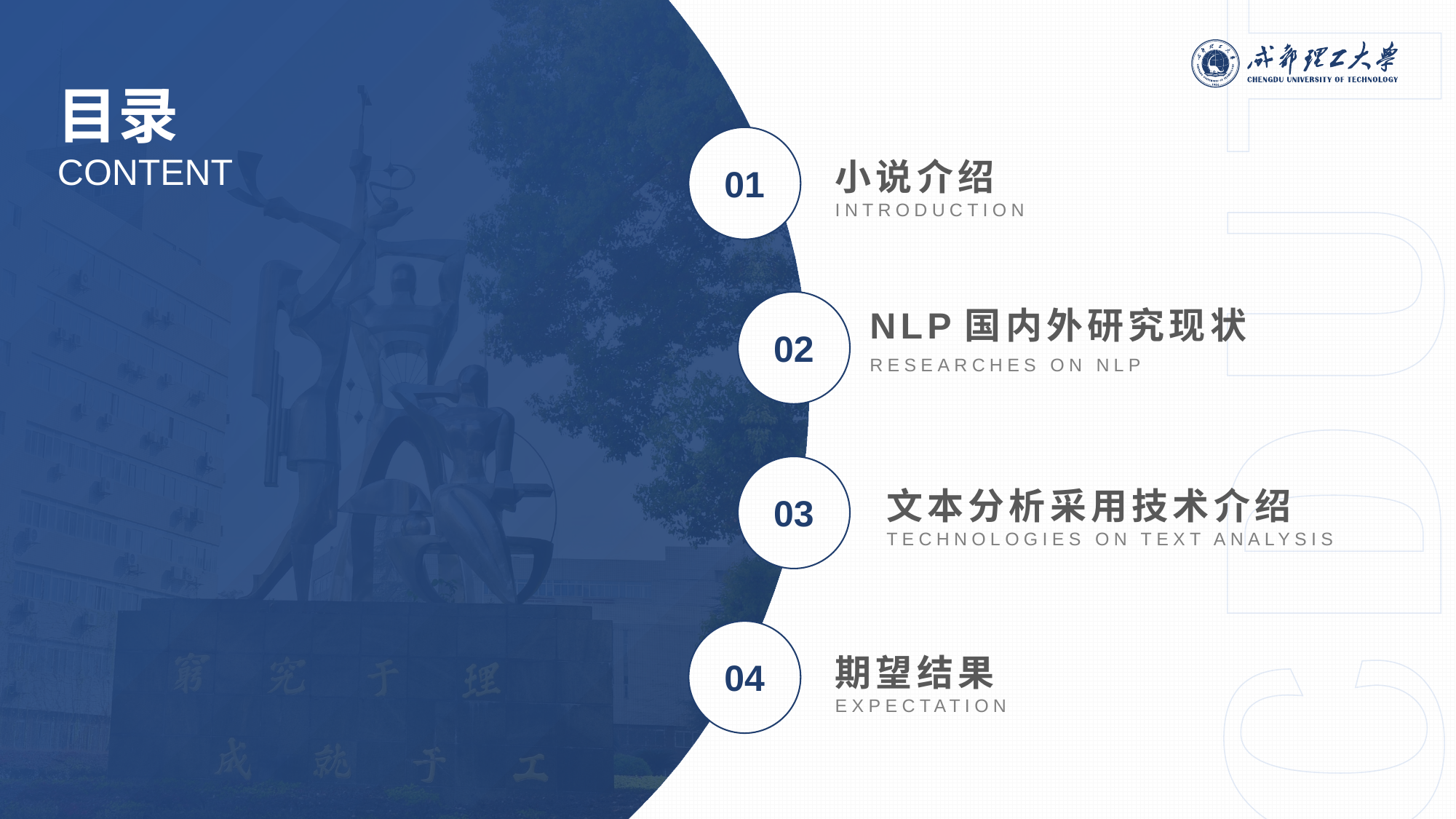

0
小说介绍
01
INTRODUCTION

NLP国内外研究现状
02
RESEARCHES ON NLP

文本分析采用技术介绍
03
TECHNOLOGIES ON TEXT ANALYSIS

04
期望结果
EXPECTATION